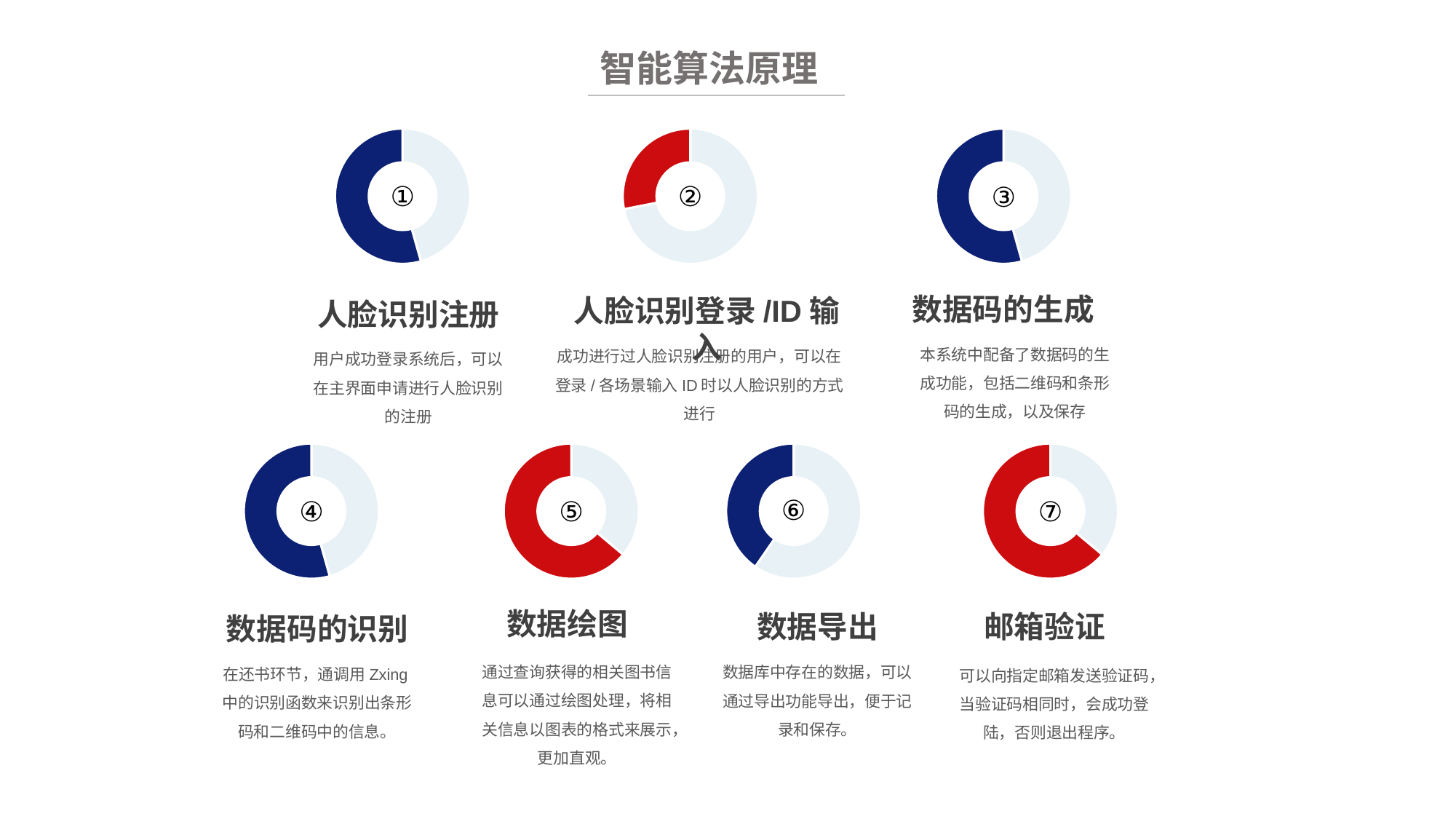

智能算法原理

### Chart

| Category | 销售额 |
|---|---|
| 第一季度 | 5.2 |
| 第二季度 | 6.2 |
①

### Chart

| Category | 销售额 |
|---|---|
| 第一季度 | 8.2 |
| 第二季度 | 3.2 |
②

### Chart

| Category | 销售额 |
|---|---|
| 第一季度 | 5.2 |
| 第二季度 | 6.2 |

### Chart

| Category |
|---|
③
数据码的生成
本系统中配备了数据码的生成功能，包括二维码和条形码的生成，以及保存
人脸识别登录/ID输入

成功进行过人脸识别注册的用户，可以在登录/各场景输入ID时以人脸识别的方式进行
人脸识别注册
用户成功登录系统后，可以在主界面申请进行人脸识别的注册

### Chart

| Category | 销售额 |
|---|---|
| 第一季度 | 5.2 |
| 第二季度 | 6.2 |
④

### Chart

| Category | 销售额 |
|---|---|
| 第一季度 | 5.2 |
| 第二季度 | 9.2 |
⑤

### Chart

| Category | 销售额 |
|---|---|
| 第一季度 | 6.2 |
| 第二季度 | 4.2 |
⑥

### Chart

| Category | 销售额 |
|---|---|
| 第一季度 | 5.2 |
| 第二季度 | 9.2 |
⑦
数据绘图
通过查询获得的相关图书信息可以通过绘图处理，将相关信息以图表的格式来展示，更加直观。
数据导出
数据库中存在的数据，可以通过导出功能导出，便于记录和保存。
邮箱验证
可以向指定邮箱发送验证码，当验证码相同时，会成功登陆，否则退出程序。
数据码的识别
在还书环节，通调用Zxing中的识别函数来识别出条形码和二维码中的信息。